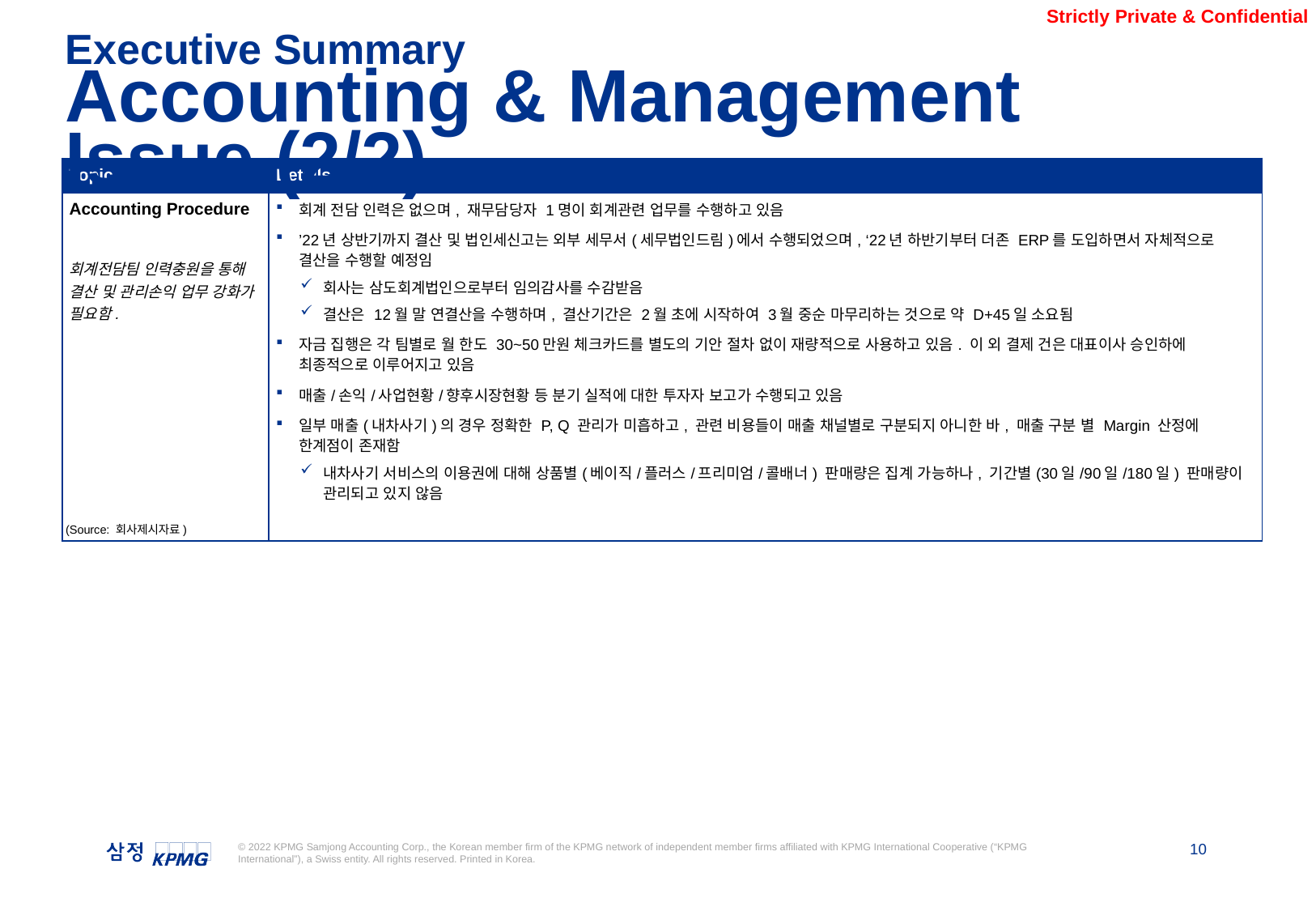

Executive Summary
Accounting & Management Issue (2/2)
| Topic | Details |
| --- | --- |
| Accounting Procedure 회계전담팀 인력충원을 통해 결산 및 관리손익 업무 강화가 필요함. | 회계 전담 인력은 없으며, 재무담당자 1명이 회계관련 업무를 수행하고 있음 ’22년 상반기까지 결산 및 법인세신고는 외부 세무서(세무법인드림)에서 수행되었으며, ‘22년 하반기부터 더존 ERP를 도입하면서 자체적으로 결산을 수행할 예정임 회사는 삼도회계법인으로부터 임의감사를 수감받음 결산은 12월 말 연결산을 수행하며, 결산기간은 2월 초에 시작하여 3월 중순 마무리하는 것으로 약 D+45일 소요됨 자금 집행은 각 팀별로 월 한도 30~50만원 체크카드를 별도의 기안 절차 없이 재량적으로 사용하고 있음. 이 외 결제 건은 대표이사 승인하에 최종적으로 이루어지고 있음 매출/손익/사업현황/향후시장현황 등 분기 실적에 대한 투자자 보고가 수행되고 있음 일부 매출(내차사기)의 경우 정확한 P, Q 관리가 미흡하고, 관련 비용들이 매출 채널별로 구분되지 아니한 바, 매출 구분 별 Margin 산정에 한계점이 존재함 내차사기 서비스의 이용권에 대해 상품별(베이직/플러스/프리미엄/콜배너) 판매량은 집계 가능하나, 기간별(30일/90일/180일) 판매량이 관리되고 있지 않음 |
(Source: 회사제시자료)